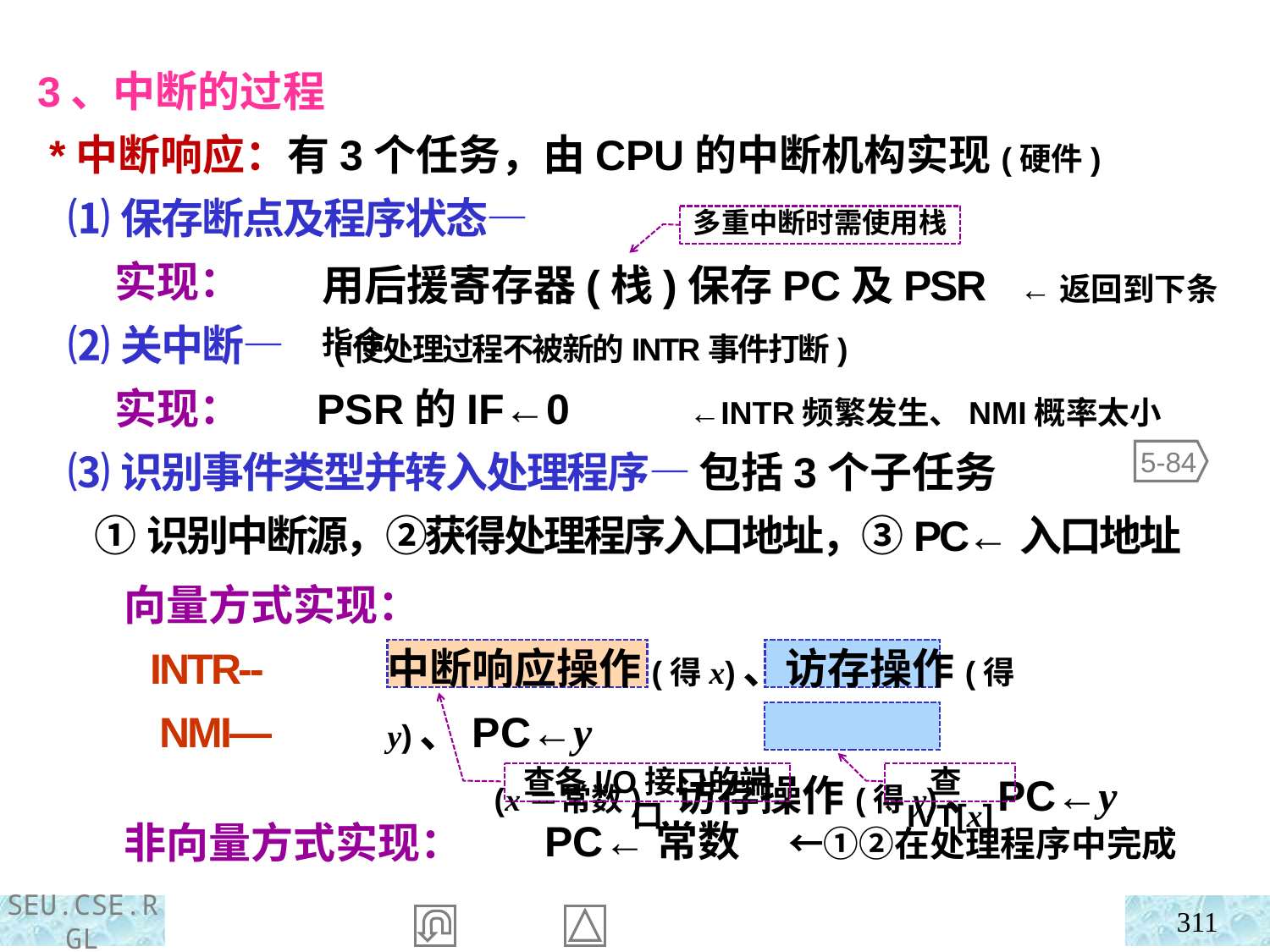

3、中断的过程
 *中断响应：有3个任务，由CPU的中断机构实现(硬件)
    ⑴保存断点及程序状态—
       实现：
    ⑵关中断—     (使处理过程不被新的INTR事件打断)
       实现：
    ⑶识别事件类型并转入处理程序— 包括3个子任务
      ①识别中断源，②获得处理程序入口地址，③PC←入口地址
        向量方式实现：
            INTR--
             NMI—

        非向量方式实现：
多重中断时需使用栈
用后援寄存器(栈)保存PC及PSR   ←返回到下条指令
PSR的IF←0          ←INTR频繁发生、NMI概率太小
5-84
中断响应操作(得x)、访存操作(得y)、PC←y
         (x＝常数)  访存操作(得y)、PC←y

查各I/O接口的端口
查IVT[x]
PC←常数     ←①②在处理程序中完成
311